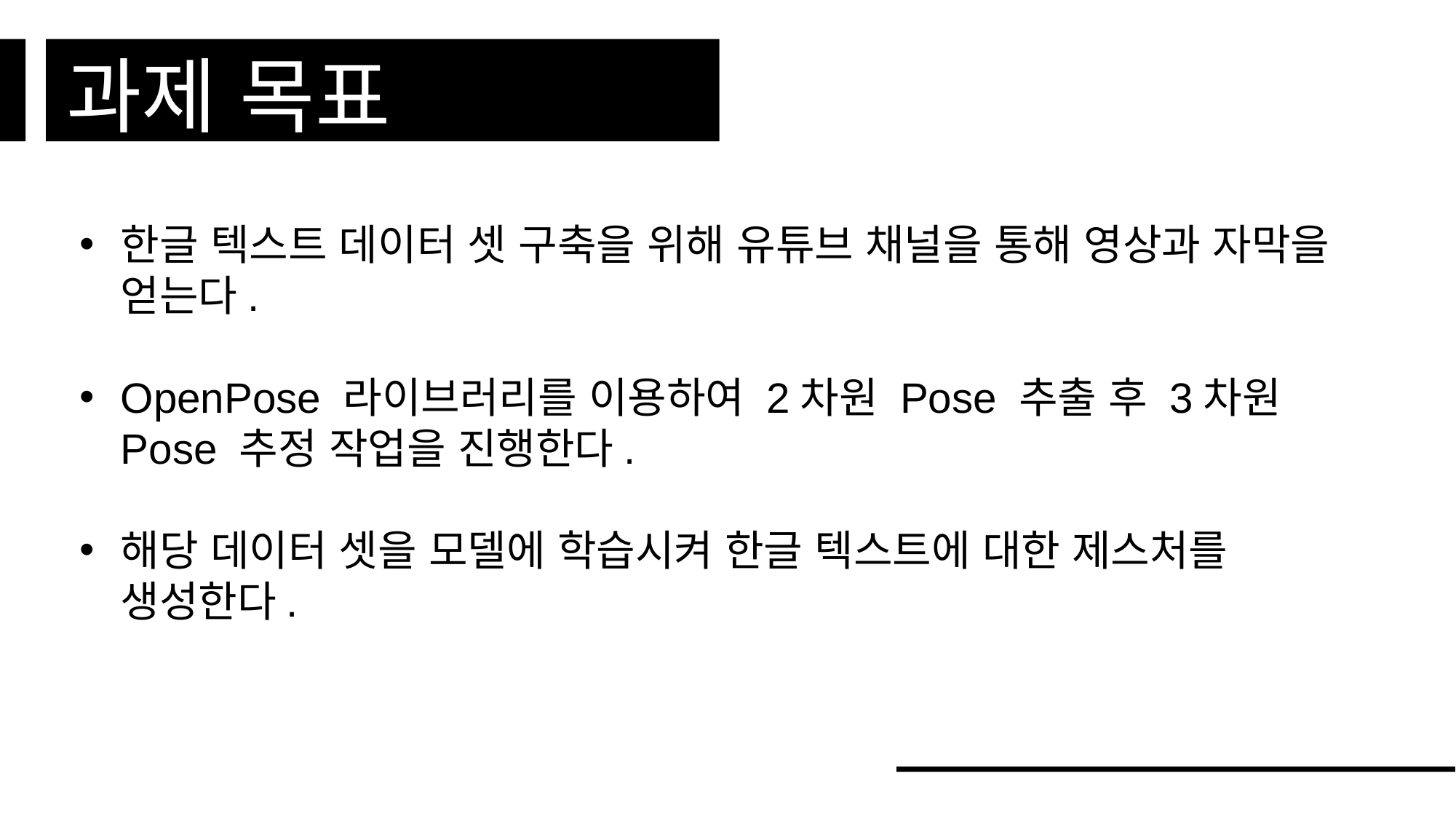

과제 목표

한글 텍스트 데이터 셋 구축을 위해 유튜브 채널을 통해 영상과 자막을 얻는다.

OpenPose 라이브러리를 이용하여 2차원 Pose 추출 후 3차원 Pose 추정 작업을 진행한다.

해당 데이터 셋을 모델에 학습시켜 한글 텍스트에 대한 제스처를 생성한다.